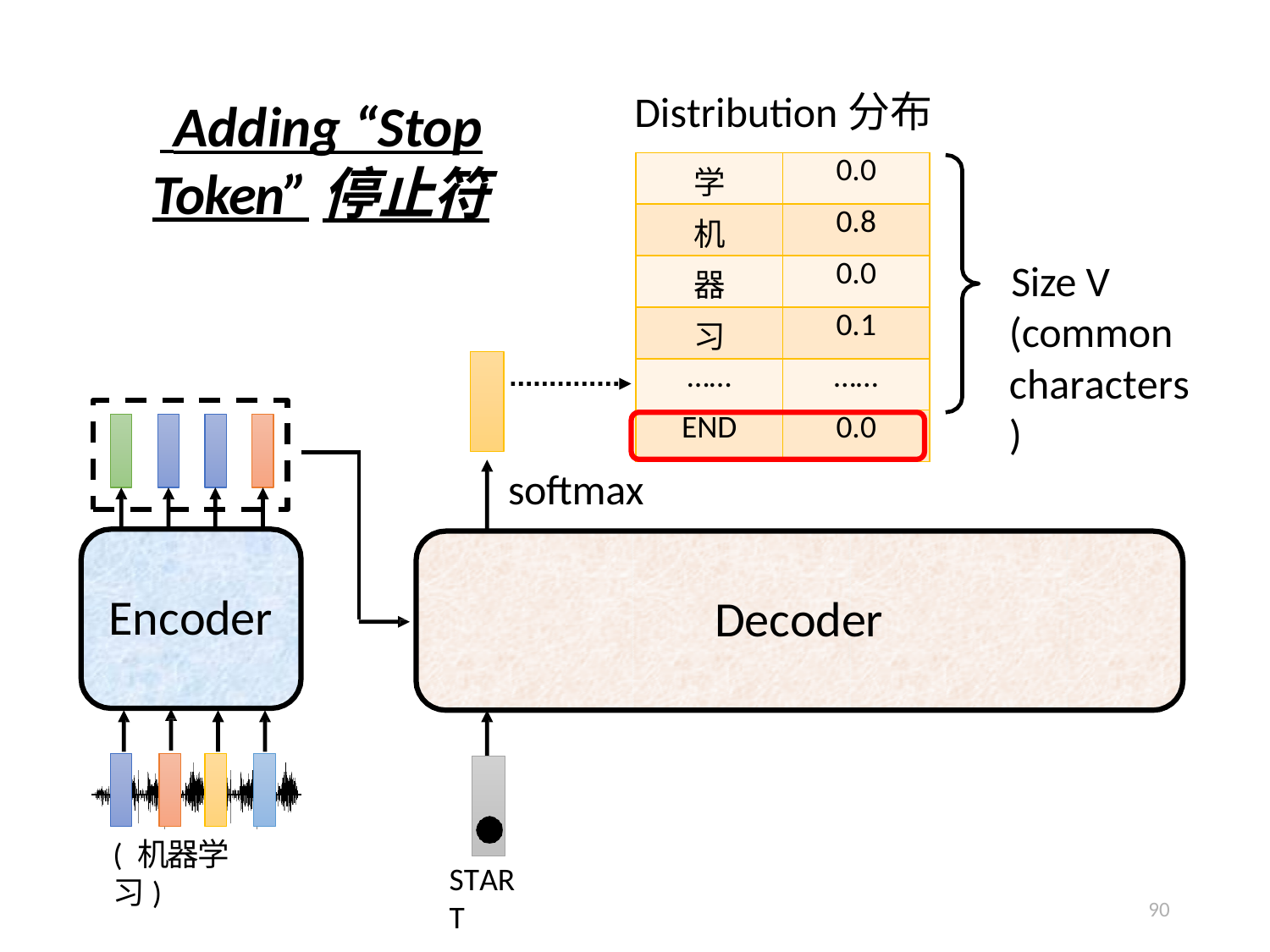

Distribution分布
# Adding “Stop Token”停止符
| 学 | 0.0 |
| --- | --- |
| 机 | 0.8 |
| 器 | 0.0 |
| 习 | 0.1 |
| …… | …… |
| END | 0.0 |

Size V  (common  characters)

softmax

Encoder
Decoder

( 机器学习)
START
90